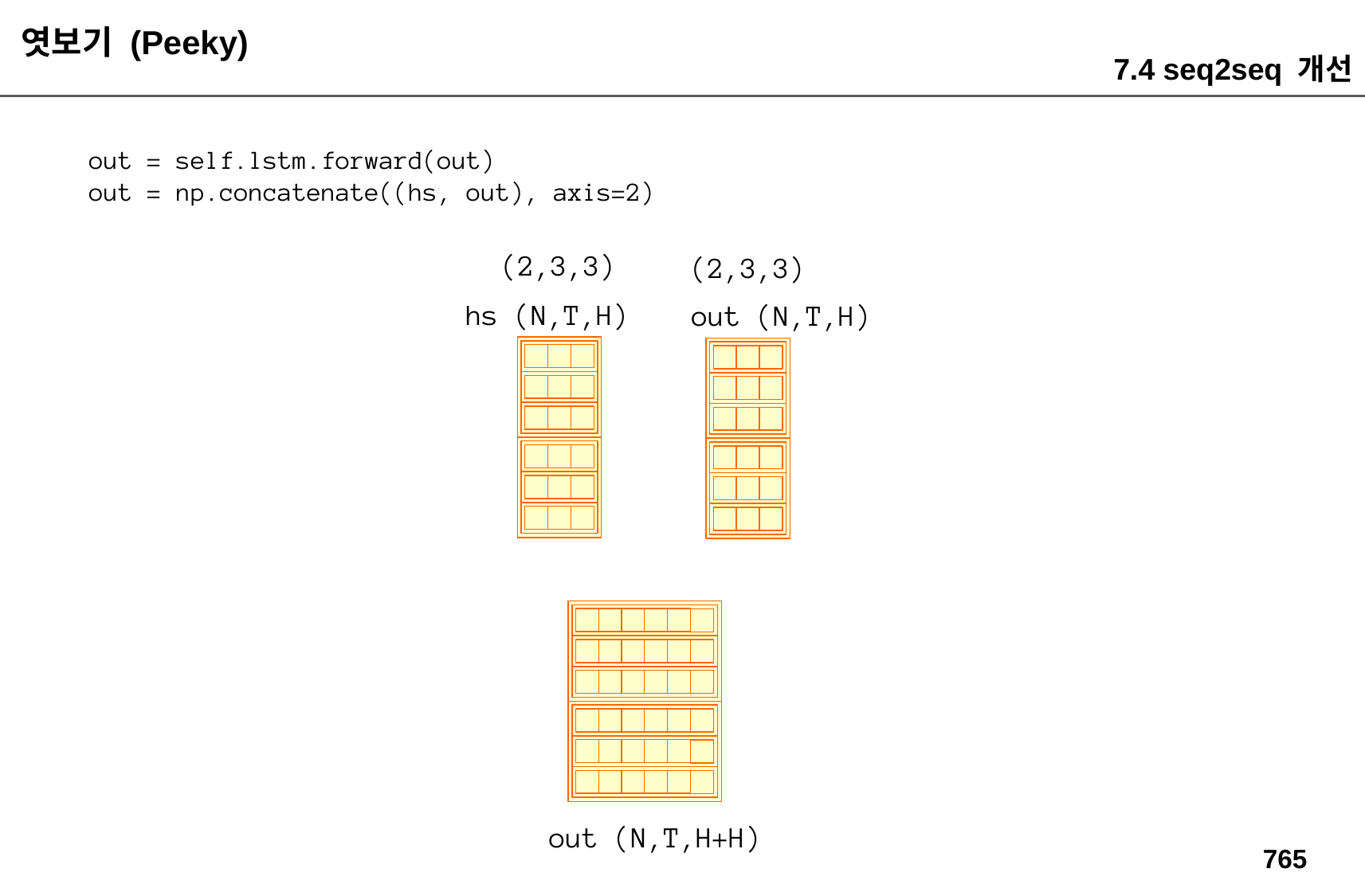

엿보기 (Peeky)
7.4 seq2seq 개선
out = self.lstm.forward(out)
out = np.concatenate((hs, out), axis=2)
(2,3,3)
(2,3,3)
hs (N,T,H)
out (N,T,H)

out (N,T,H+H)